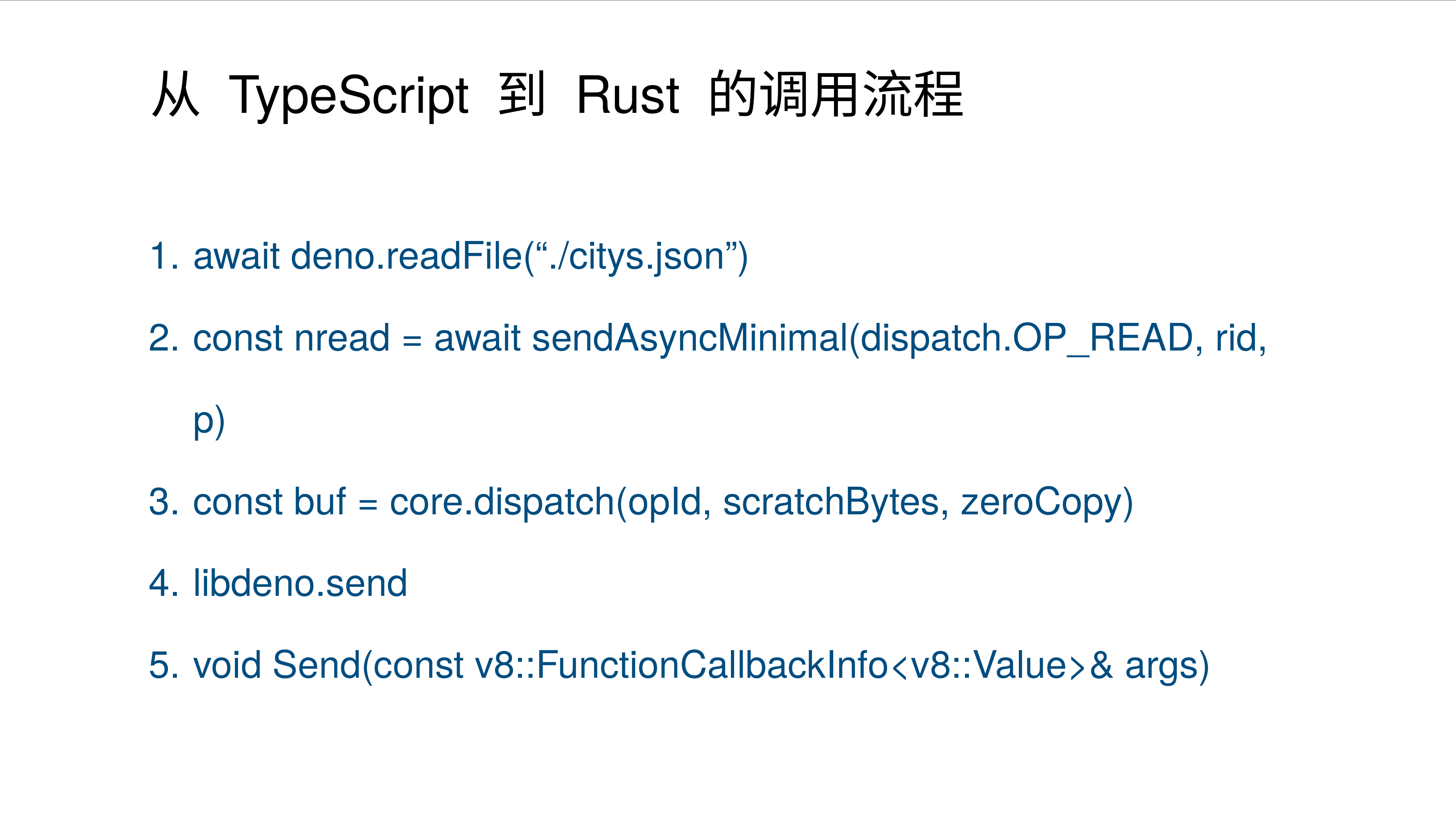

# 从 TypeScript 到 Rust 的调用流程
await deno.readFile(“./citys.json”)
const nread = await sendAsyncMinimal(dispatch.OP_READ, rid, p)
const buf = core.dispatch(opId, scratchBytes, zeroCopy)
libdeno.send
void Send(const v8::FunctionCallbackInfo<v8::Value>& args)